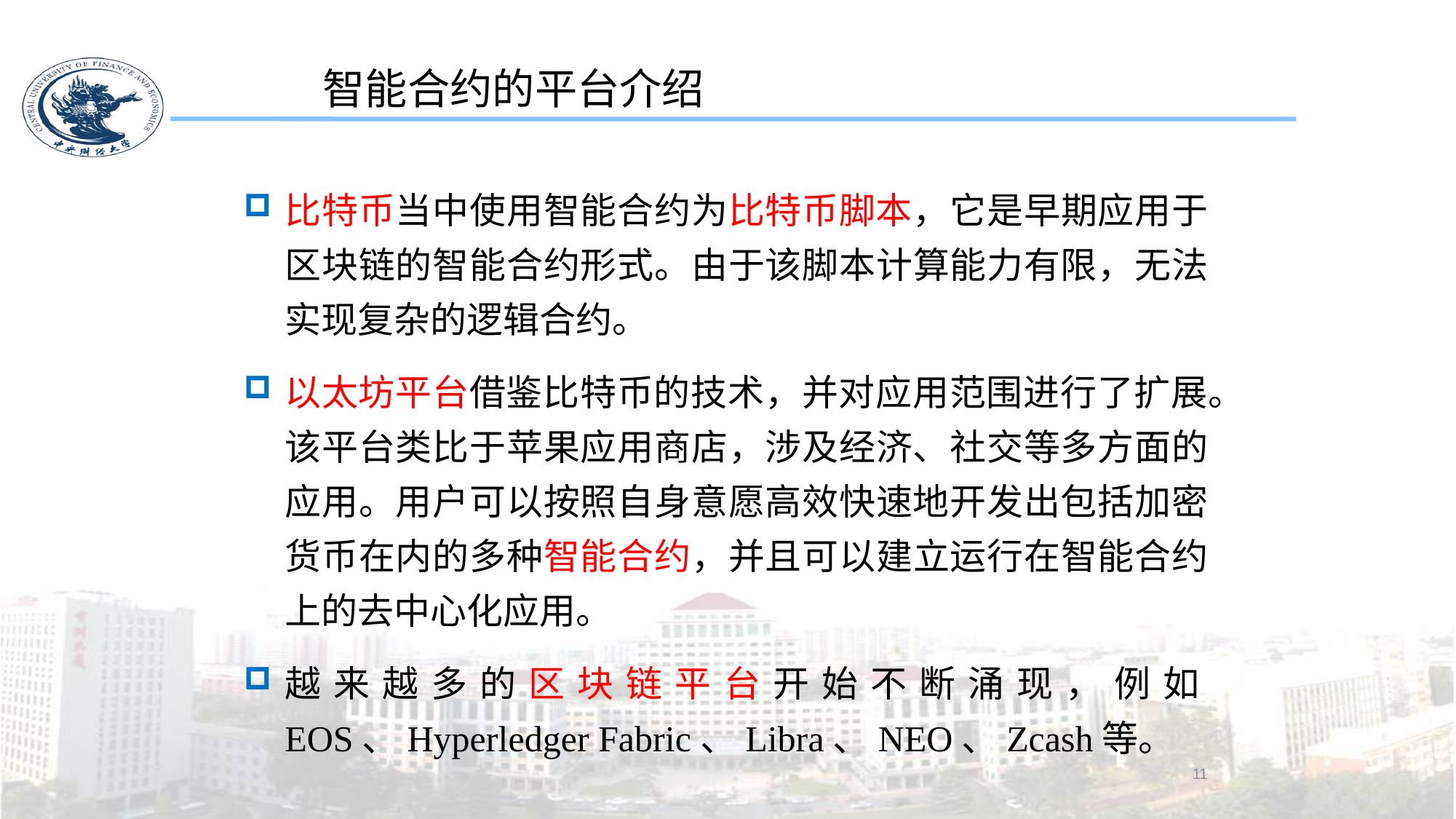

智能合约的平台介绍
比特币当中使用智能合约为比特币脚本，它是早期应用于区块链的智能合约形式。由于该脚本计算能力有限，无法实现复杂的逻辑合约。
以太坊平台借鉴比特币的技术，并对应用范围进行了扩展。该平台类比于苹果应用商店，涉及经济、社交等多方面的应用。用户可以按照自身意愿高效快速地开发出包括加密货币在内的多种智能合约，并且可以建立运行在智能合约上的去中心化应用。
越来越多的区块链平台开始不断涌现，例如EOS、Hyperledger Fabric、Libra、NEO、Zcash等。
11